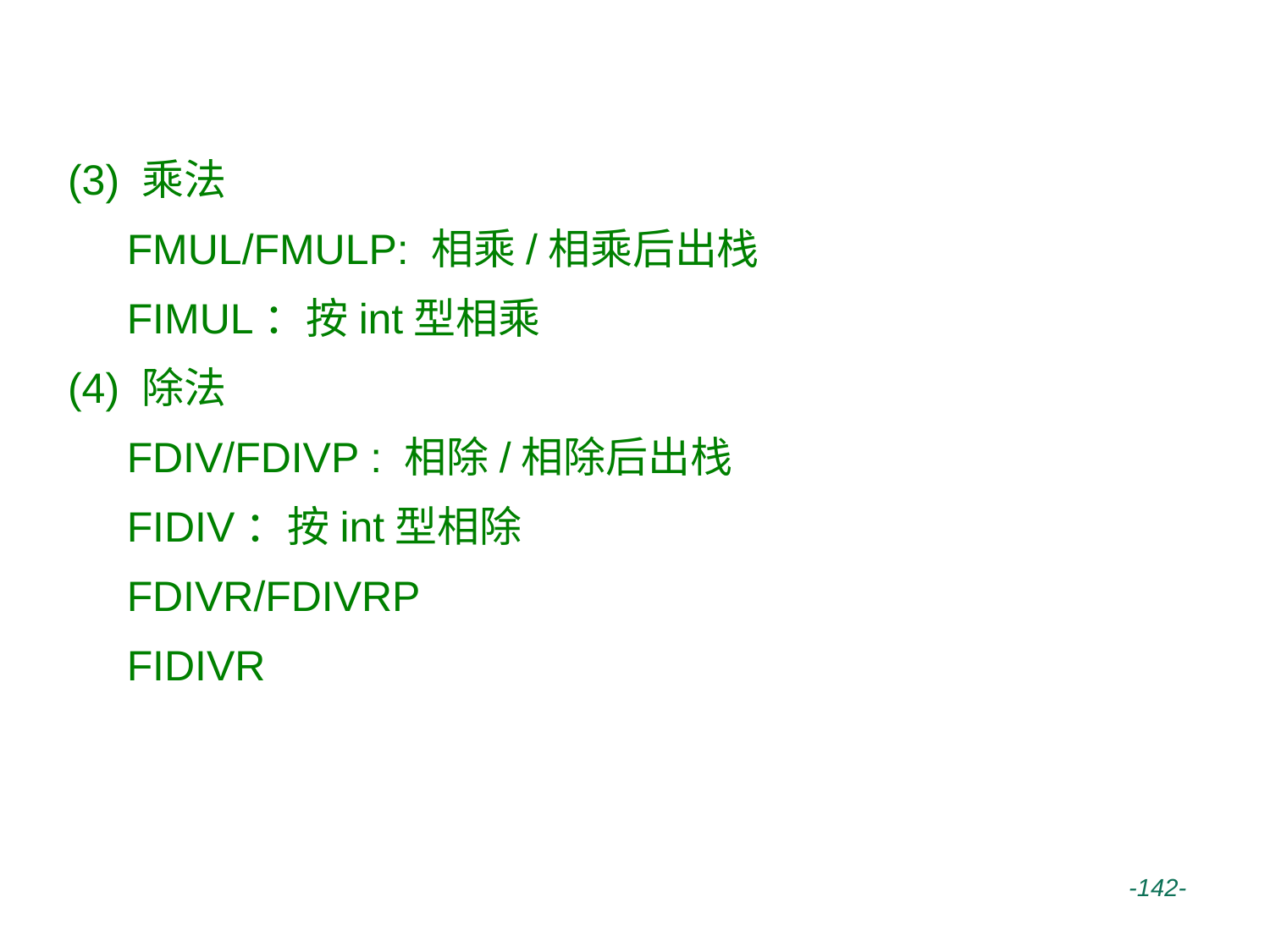

# X87 FPU指令---(算术运算)
(3) 乘法
     FMUL/FMULP: 相乘/相乘后出栈
     FIMUL：按int型相乘
(4) 除法
     FDIV/FDIVP : 相除/相除后出栈
     FIDIV：按int型相除
     FDIVR/FDIVRP
     FIDIVR

 -142-